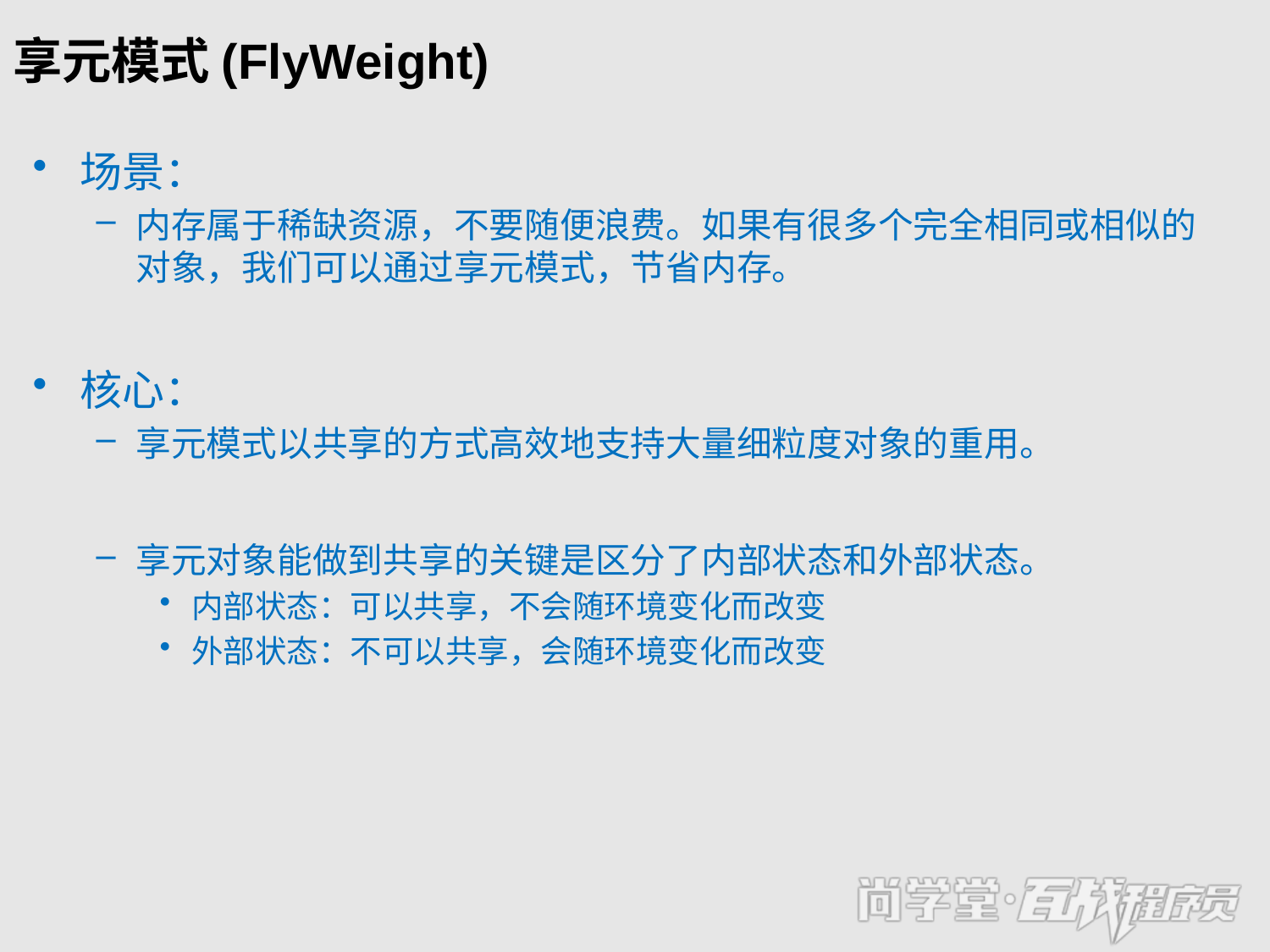

# 享元模式(FlyWeight)
场景：
内存属于稀缺资源，不要随便浪费。如果有很多个完全相同或相似的对象，我们可以通过享元模式，节省内存。

核心：
享元模式以共享的方式高效地支持大量细粒度对象的重用。

享元对象能做到共享的关键是区分了内部状态和外部状态。
内部状态：可以共享，不会随环境变化而改变
外部状态：不可以共享，会随环境变化而改变